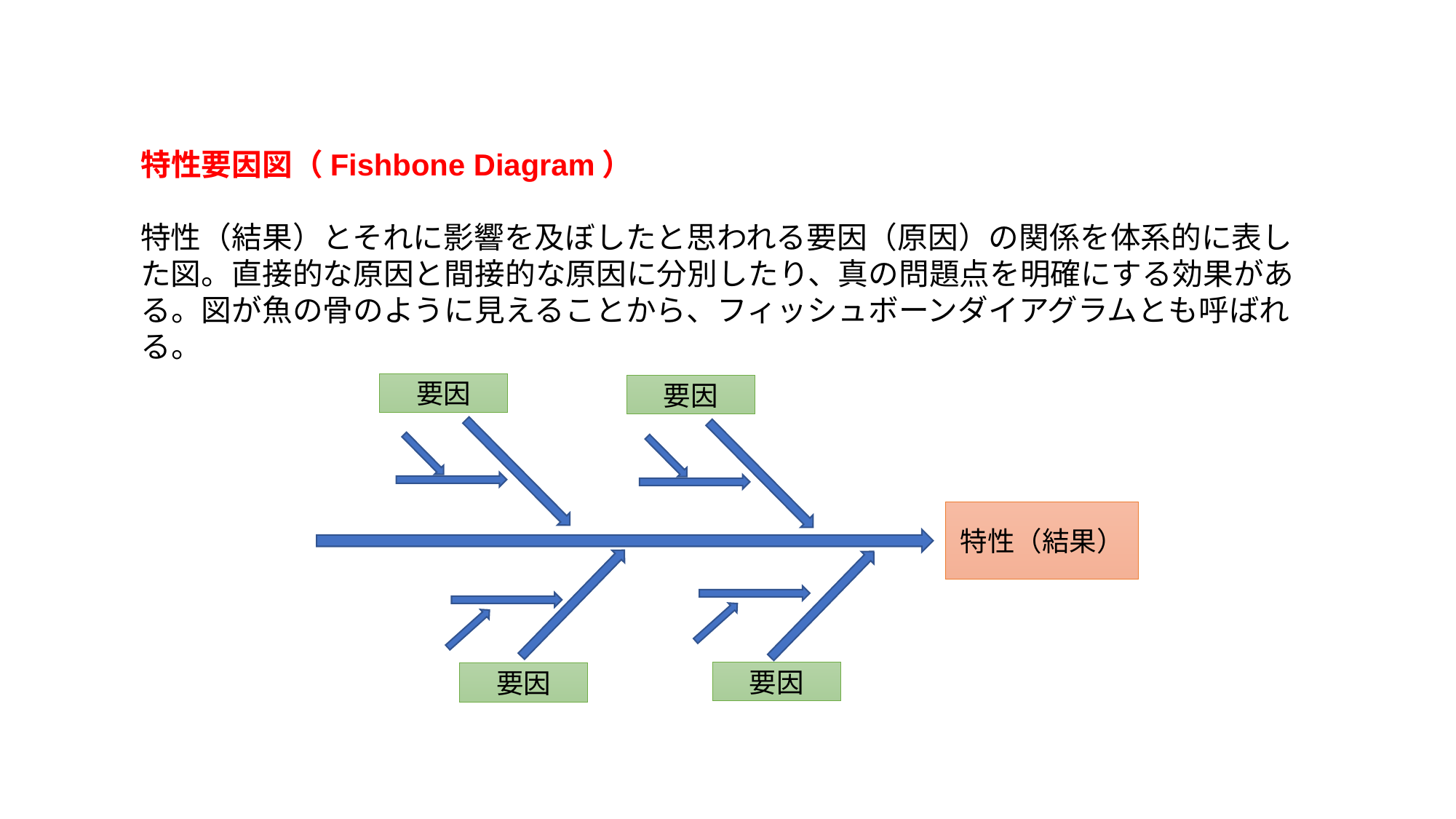

特性要因図（Fishbone Diagram）

特性（結果）とそれに影響を及ぼしたと思われる要因（原因）の関係を体系的に表した図。直接的な原因と間接的な原因に分別したり、真の問題点を明確にする効果がある。図が魚の骨のように見えることから、フィッシュボーンダイアグラムとも呼ばれる。
要因
要因

特性（結果）

要因
要因